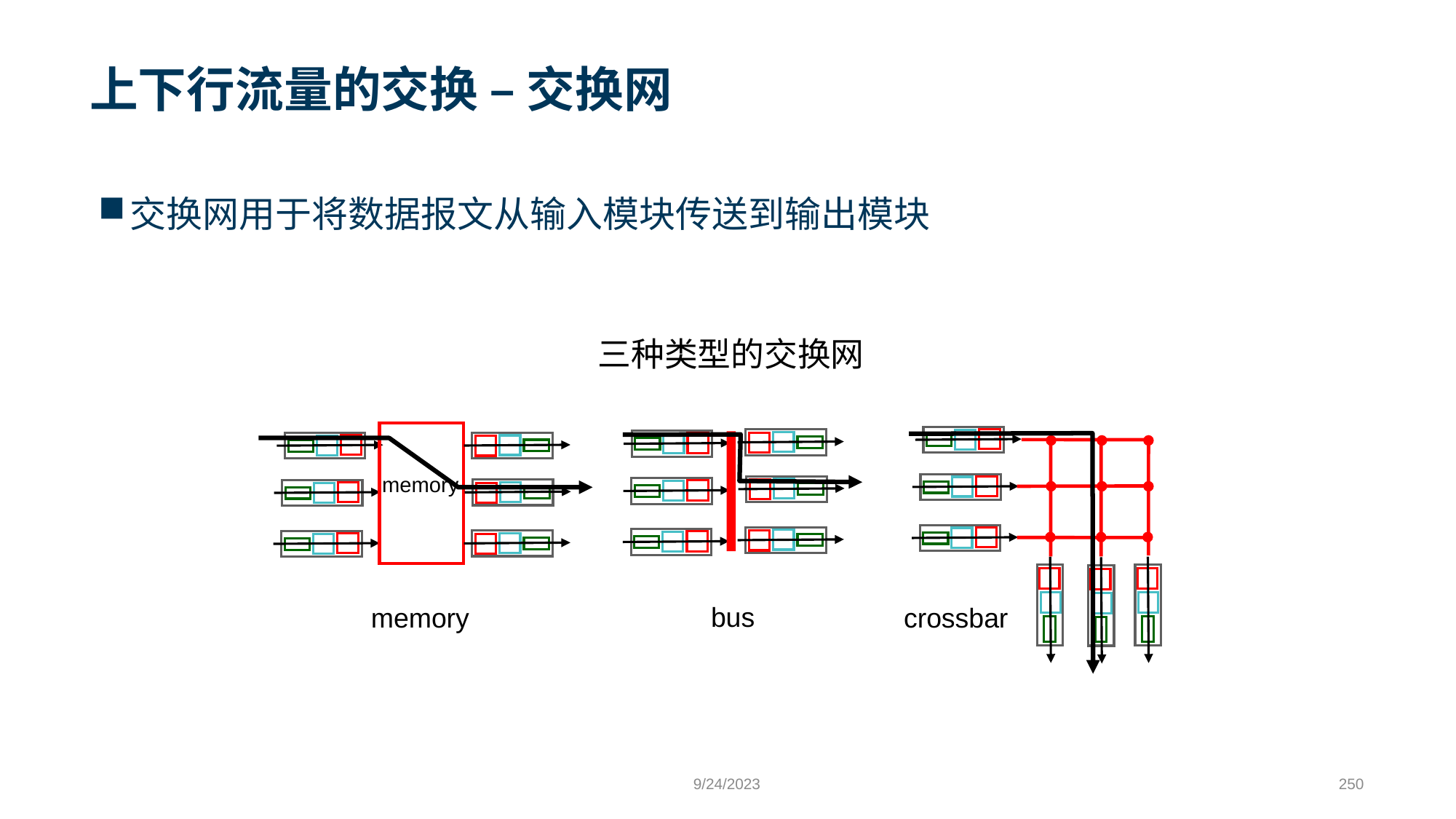

# 上下行流量的交换 – 交换网
交换网用于将数据报文从输入模块传送到输出模块

三种类型的交换网

memory

bus
memory
crossbar

9/24/2023
250